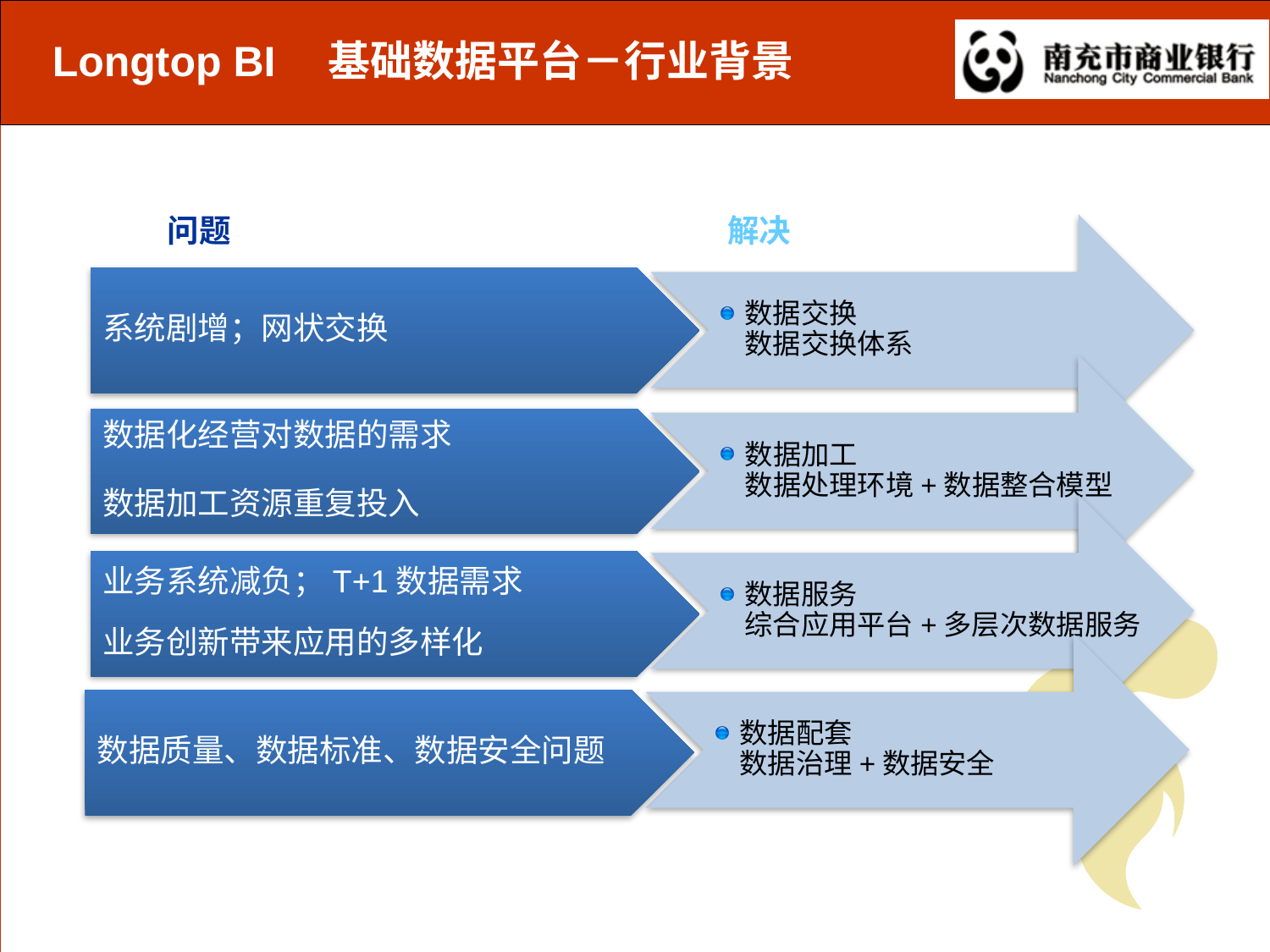

Longtop BI　基础数据平台－行业背景
问题
解决
数据交换
数据交换体系
系统剧增；网状交换
数据加工
数据处理环境+数据整合模型
数据化经营对数据的需求
数据加工资源重复投入
数据服务
综合应用平台+多层次数据服务
业务系统减负；T+1数据需求

业务创新带来应用的多样化
数据配套
数据治理+数据安全
数据质量、数据标准、数据安全问题
16